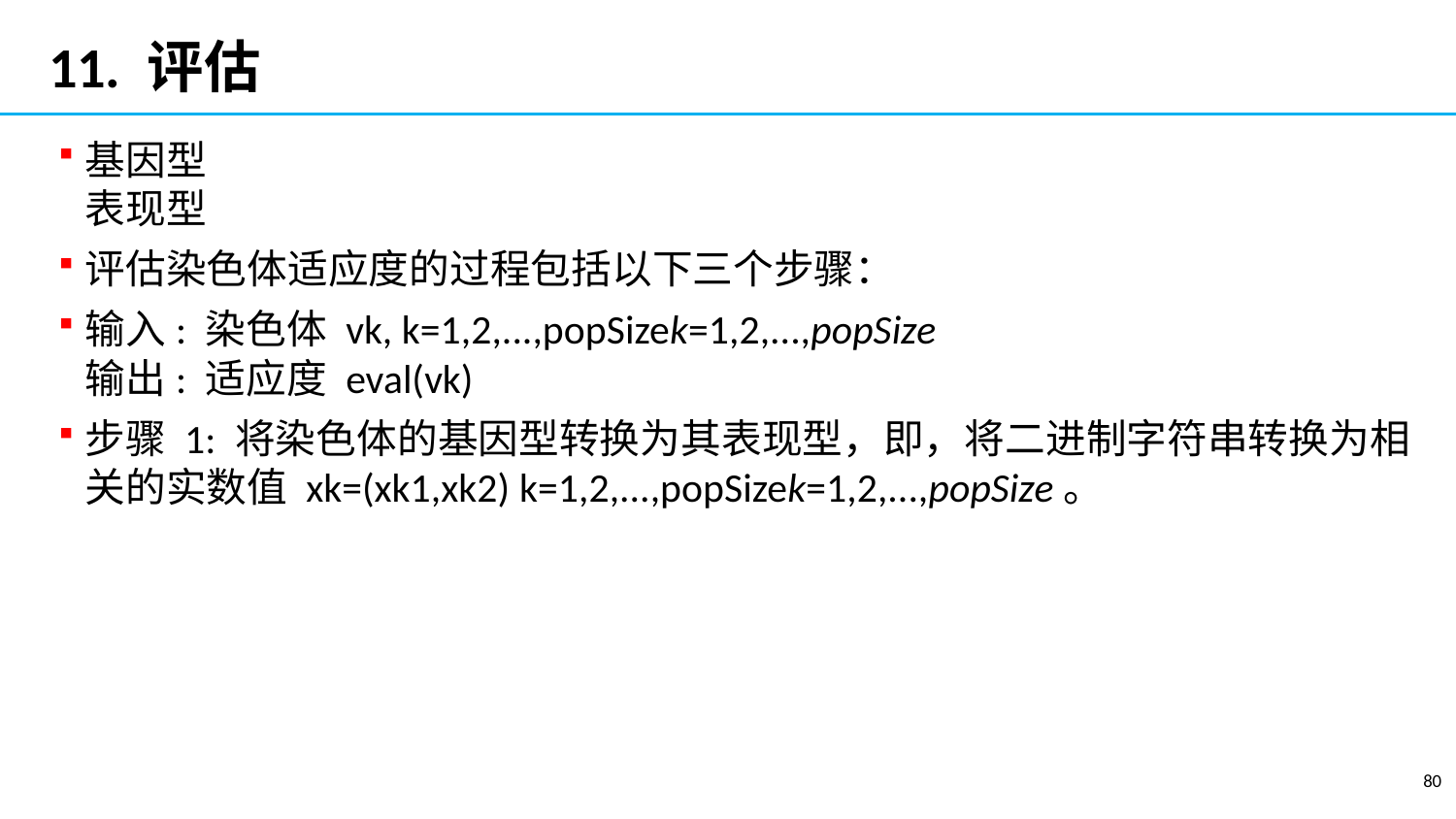

# 11. 评估

基因型
表现型
评估染色体适应度的过程包括以下三个步骤：
输入: 染色体 vk​, k=1,2,...,popSizek=1,2,...,popSize
输出: 适应度 eval(vk)
步骤 1: 将染色体的基因型转换为其表现型，即，将二进制字符串转换为相关的实数值 xk=(xk1,xk2) k=1,2,...,popSizek=1,2,...,popSize。
80